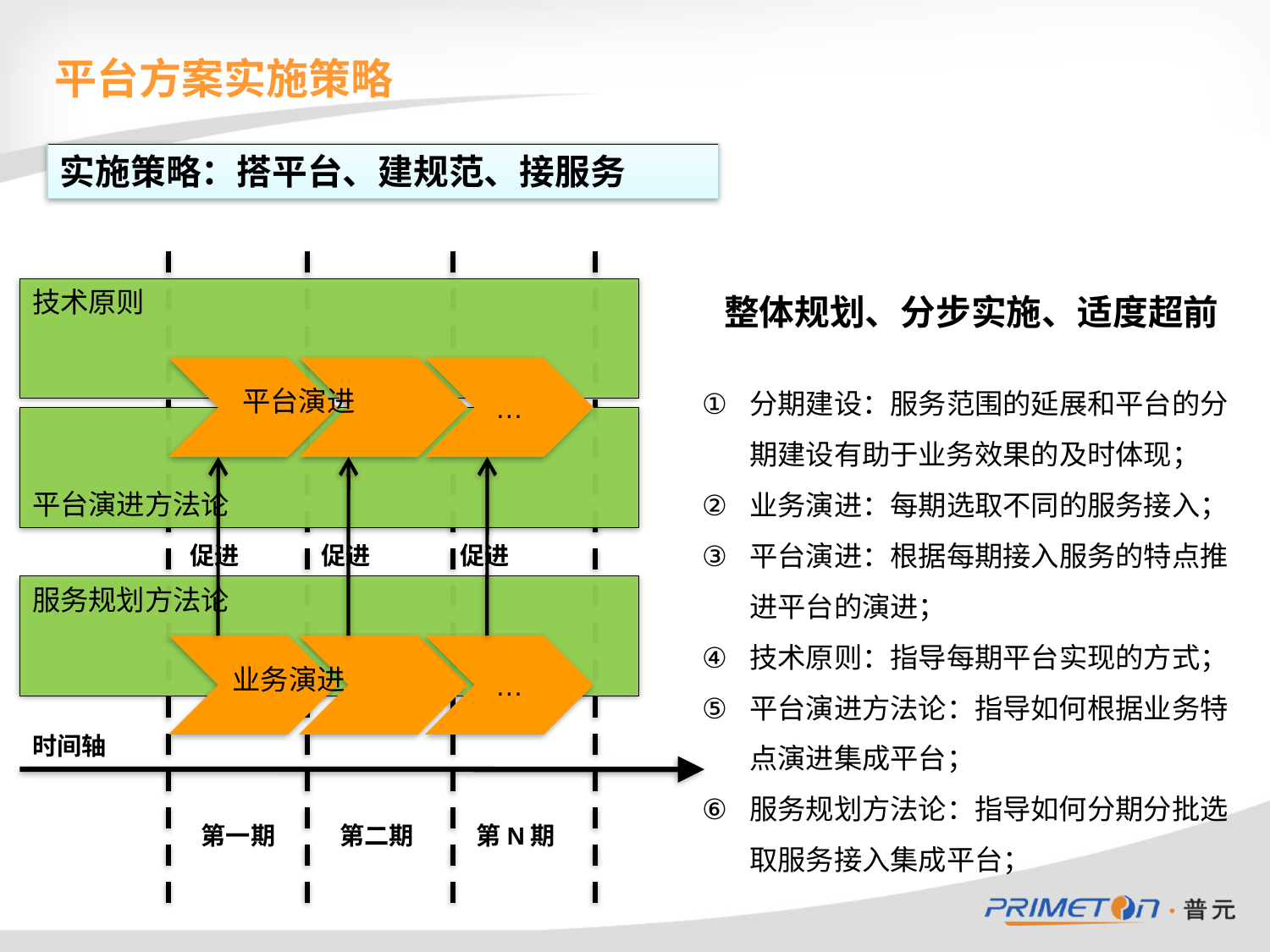

# 平台方案实施策略
实施策略：搭平台、建规范、接服务
第一期
第二期
第N期
技术原则
整体规划、分步实施、适度超前
分期建设：服务范围的延展和平台的分期建设有助于业务效果的及时体现；
业务演进：每期选取不同的服务接入；
平台演进：根据每期接入服务的特点推进平台的演进；
技术原则：指导每期平台实现的方式；
平台演进方法论：指导如何根据业务特点演进集成平台；
服务规划方法论：指导如何分期分批选取服务接入集成平台；

…
平台演进
平台演进方法论
促进
促进
促进
服务规划方法论

…
业务演进
时间轴